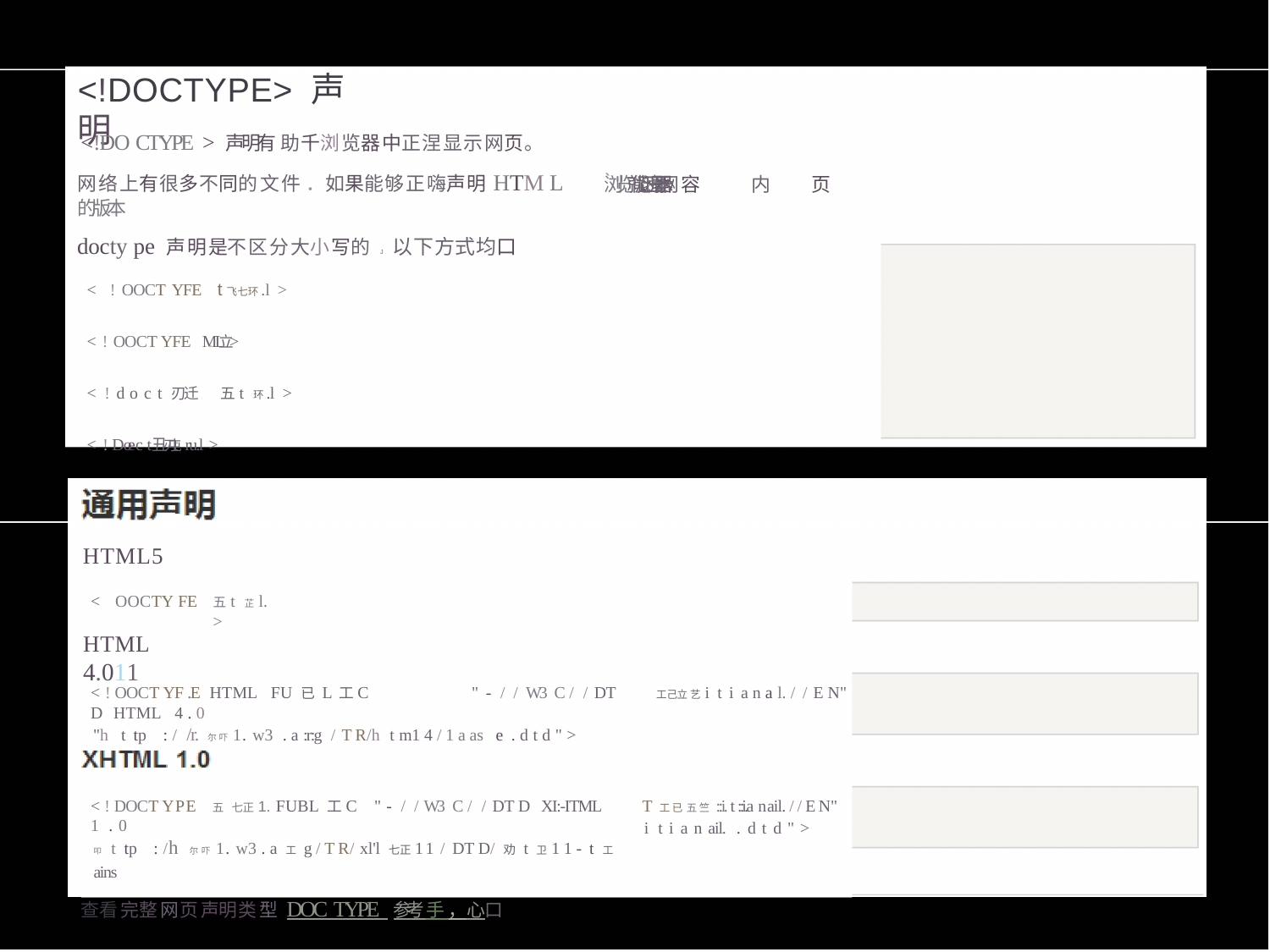

# <!DOCTYPE> 声明
<!DO CTYPE  > 声明有 助千浏览器中正涅显示网页。
网络上有很多不同的文件．如果能够正嗨声明HTM L的版本
docty pe 声明是不区分大小写的 J    以下方式均口
<                       !  OOCT YFE    t飞七环.l >

< ! OOCT YFE     . 立           ML >

<  !  d  o  c  t 刃迁	五t 环.l  >

<  ! Do c t  刃 屯                 e                丑 t  ru.l >
｀     浏览	器          就 能 正 滂 显 示 网
页                 内                   容               ．
HTML5
<   OOCTY FE
五t 芷 l. >
HTML 4.011
< ! OOCT YF .E   HTML   FU 已 L 工C	"    -    /    /   W3    C  /  /  DT D   HTML   4 . 0
"h     t  tp     : /  /r. 尔 吓 1. w3  . a :r:g   /  T  R/h  t m1 4 / 1 a as   e  . dtd">
工己立 艺i t i a n a l. / / E N"
T 工 已 五 竺 ::i. t ::i.a n ail. / / E N"  i   t  i  a  n  ail.   .  d  t  d  " >
< ! DOCT YPE  五 七 正 1. FUBL 工C	"   -    /    /  W3    C  /  /  DT D   XI:-ITML    1  . 0
叩    t  tp     : /h 尔 吓 1. w3 . a 工 g / T R/ xl'l 七 正 1 1  /  DT D/ 劝  t 卫 1 1 -  t 工 ains
查看完整网页声明类型 DOC TYPE  参考   手 ，心口